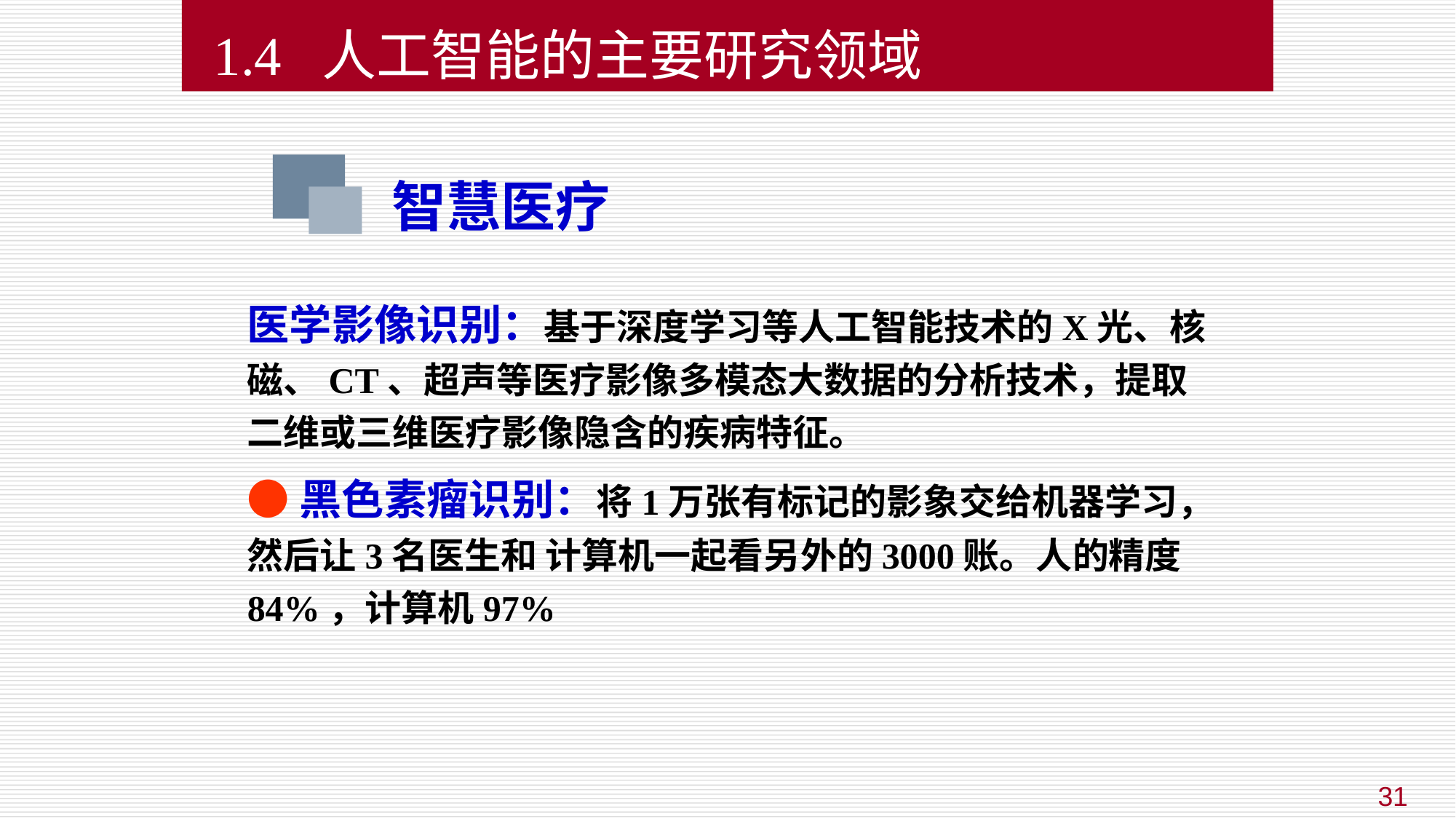

1.4  人工智能的主要研究领域

智慧医疗
医学影像识别：基于深度学习等人工智能技术的X光、核磁、CT、超声等医疗影像多模态大数据的分析技术，提取二维或三维医疗影像隐含的疾病特征。
●黑色素瘤识别：将1万张有标记的影象交给机器学习，然后让3名医生和 计算机一起看另外的3000账。人的精度84%，计算机97%
31